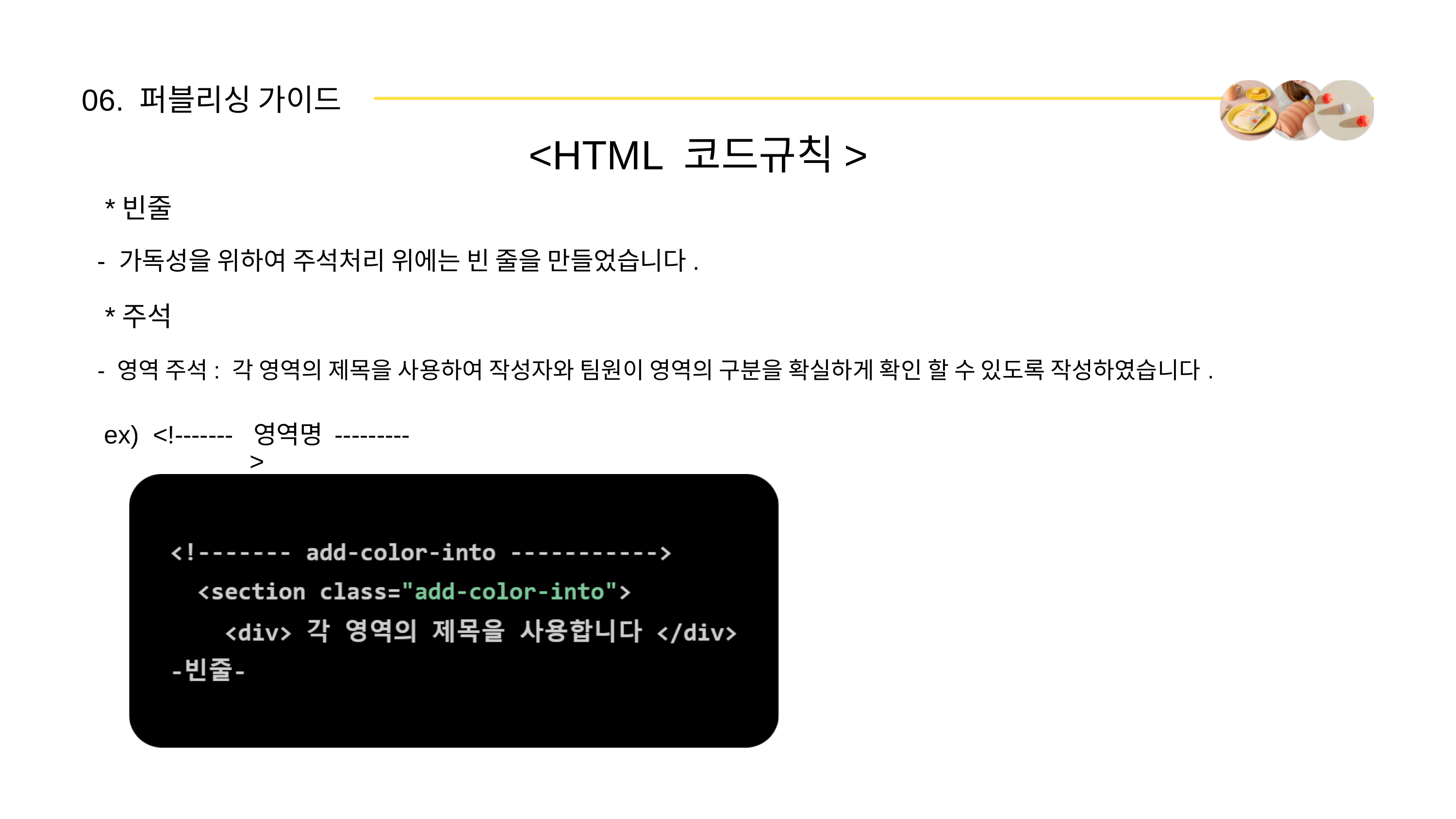

06. 퍼블리싱 가이드

<HTML 코드규칙>
 *빈줄

- 가독성을 위하여 주석처리 위에는 빈 줄을 만들었습니다.
 *주석

- 영역 주석: 각 영역의 제목을 사용하여 작성자와 팀원이 영역의 구분을 확실하게 확인 할 수 있도록 작성하였습니다.

ex)  <!-------  영역명 --------->